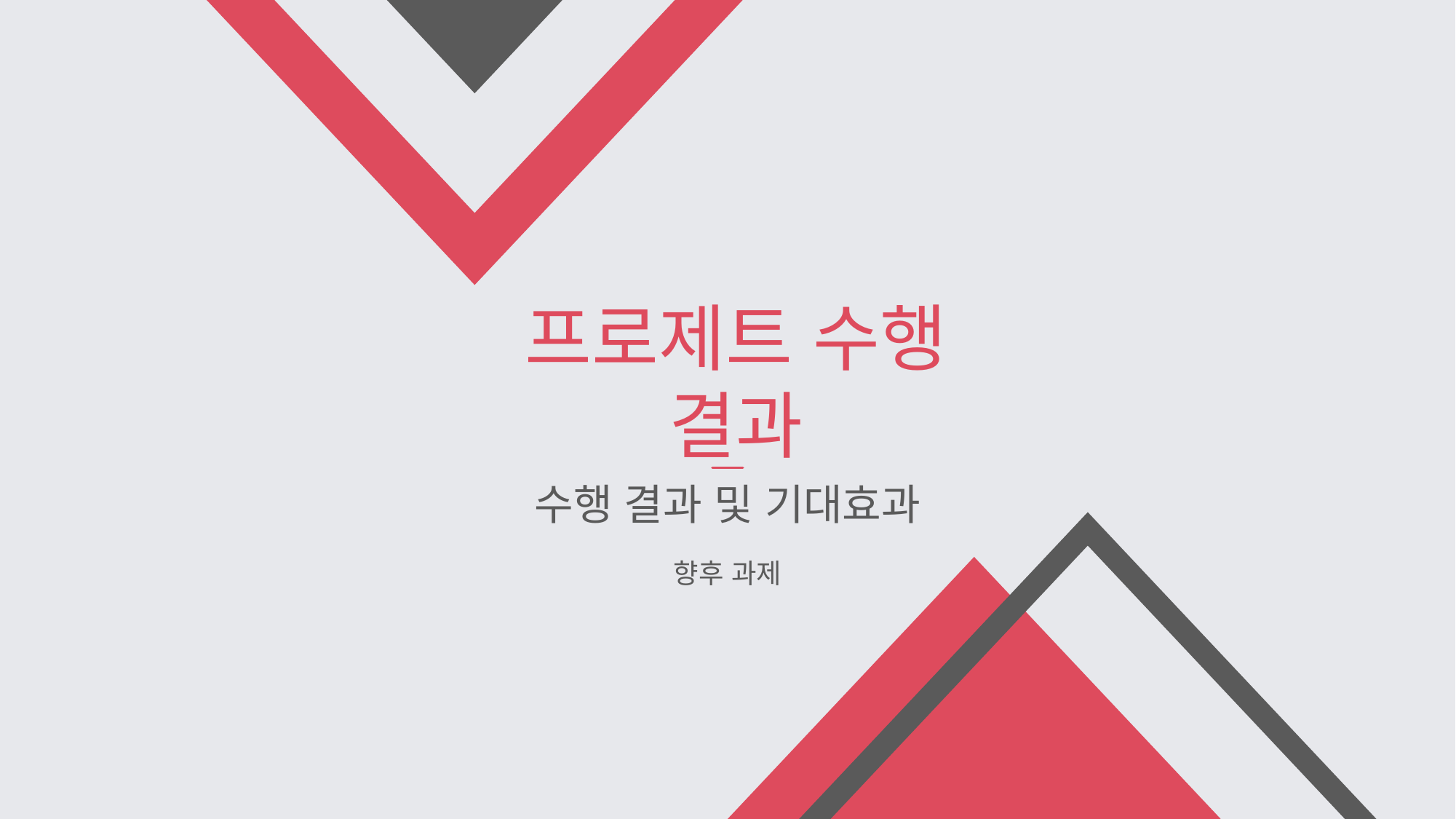

프로제트 수행 결과
수행 결과 및 기대효과

향후 과제